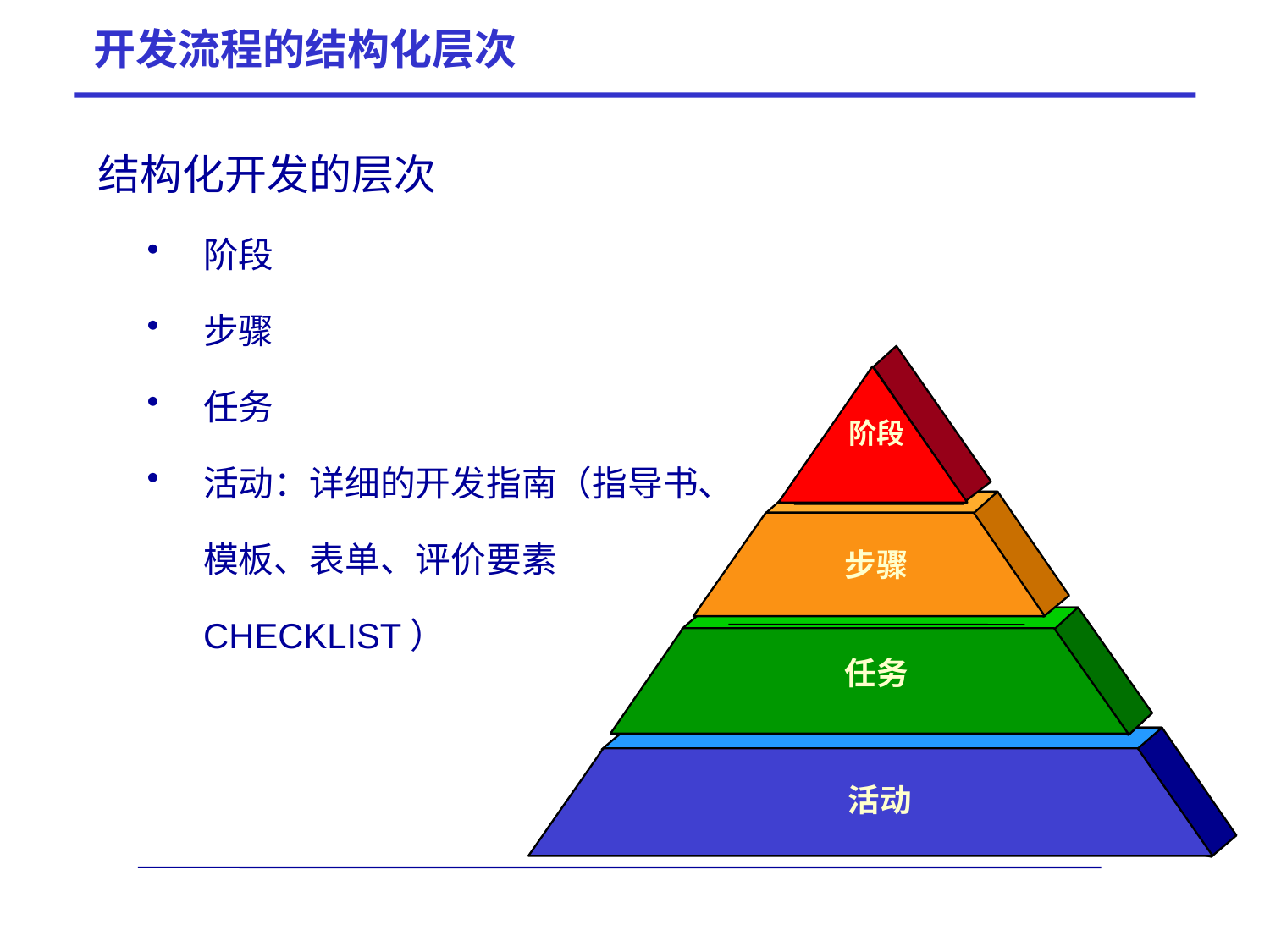

开发流程的结构化层次
结构化开发的层次
阶段
步骤
任务
活动：详细的开发指南（指导书、模板、表单、评价要素CHECKLIST）

阶段

步骤

任务

     活动